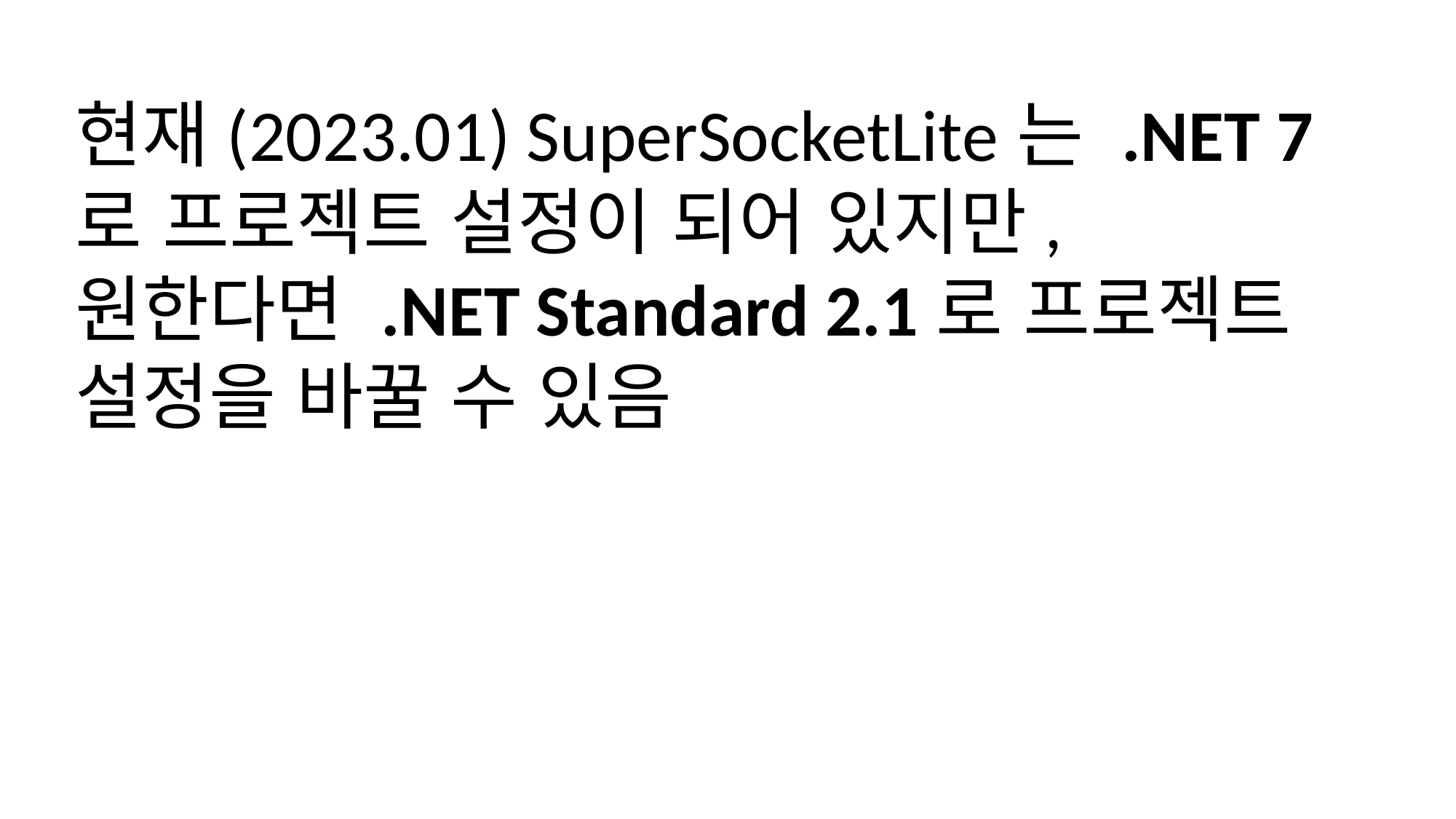

현재(2023.01) SuperSocketLite는 .NET 7로 프로젝트 설정이 되어 있지만,
원한다면 .NET Standard 2.1로 프로젝트 설정을 바꿀 수 있음